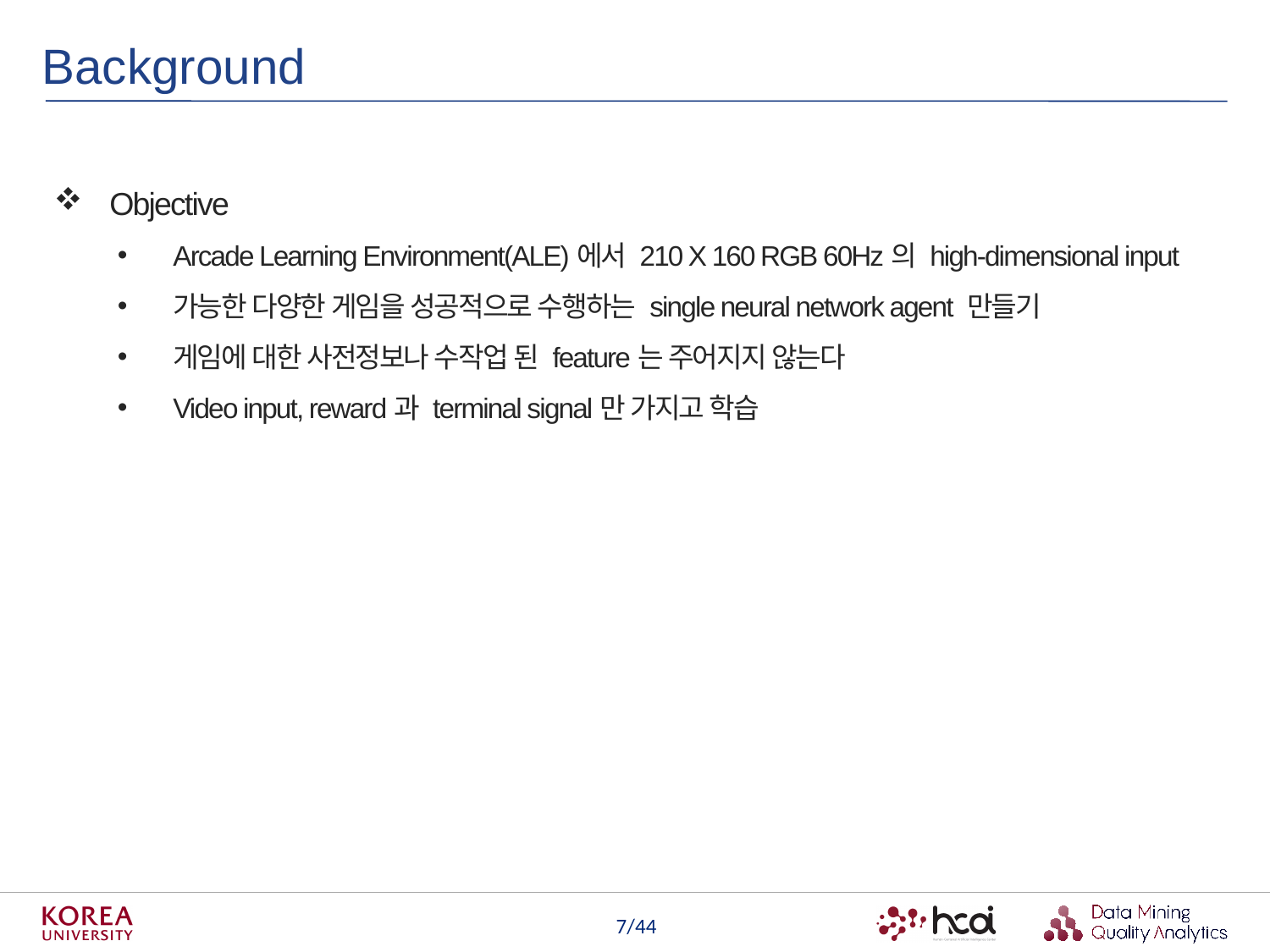

Background
Objective
Arcade Learning Environment(ALE)에서 210 X 160 RGB 60Hz의 high-dimensional input
가능한 다양한 게임을 성공적으로 수행하는 single neural network agent 만들기
게임에 대한 사전정보나 수작업 된 feature는 주어지지 않는다
Video input, reward과 terminal signal만 가지고 학습